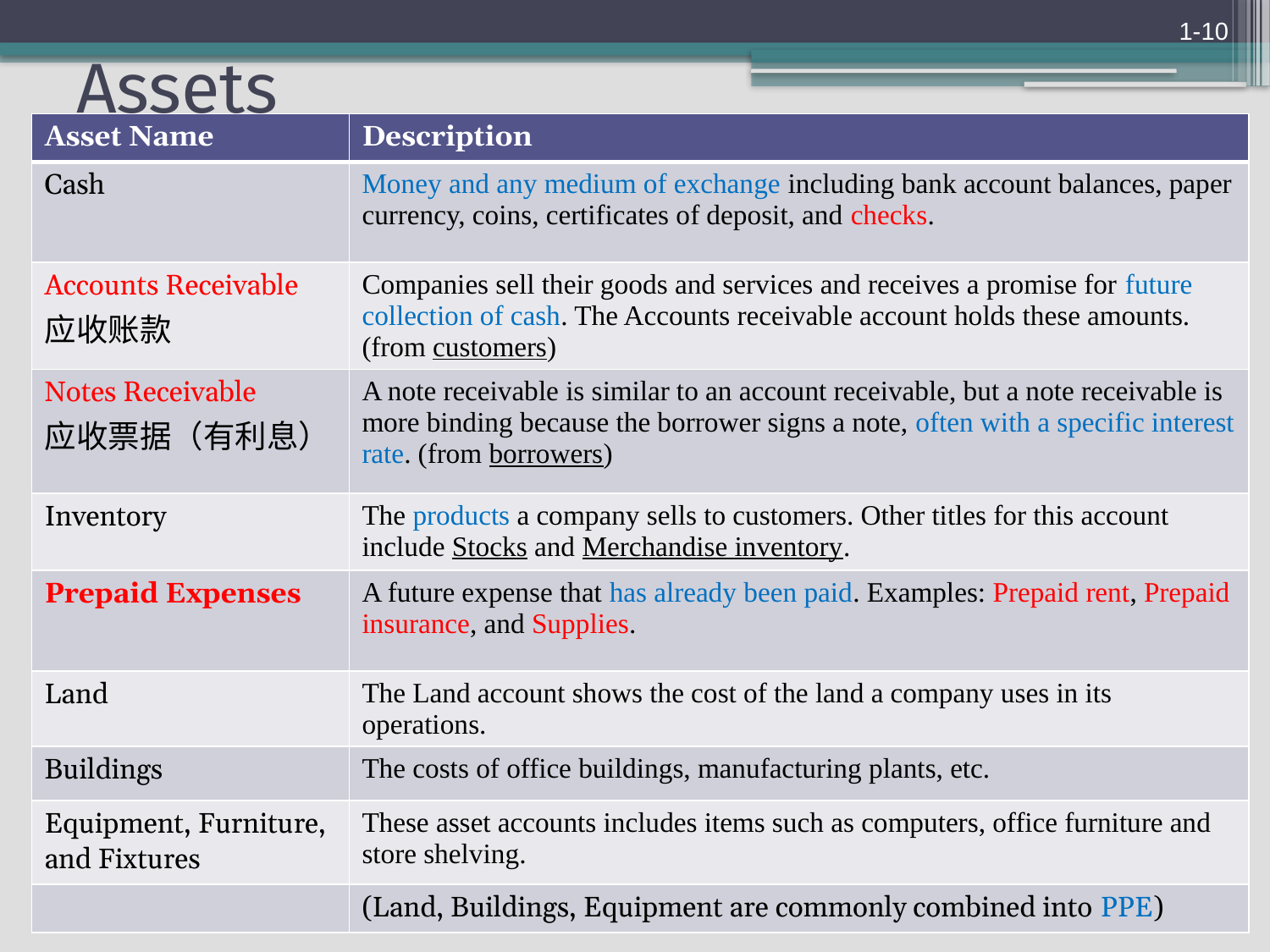

1-10
# Assets
| Asset Name | Description |
| --- | --- |
| Cash | Money and any medium of exchange including bank account balances, paper currency, coins, certificates of deposit, and checks. |
| Accounts Receivable 应收账款 | Companies sell their goods and services and receives a promise for future collection of cash. The Accounts receivable account holds these amounts. (from customers) |
| Notes Receivable 应收票据（有利息） | A note receivable is similar to an account receivable, but a note receivable is more binding because the borrower signs a note, often with a specific interest rate. (from borrowers) |
| Inventory | The products a company sells to customers. Other titles for this account include Stocks and Merchandise inventory. |
| Prepaid Expenses | A future expense that has already been paid. Examples: Prepaid rent, Prepaid insurance, and Supplies. |
| Land | The Land account shows the cost of the land a company uses in its operations. |
| Buildings | The costs of office buildings, manufacturing plants, etc. |
| Equipment, Furniture, and Fixtures | These asset accounts includes items such as computers, office furniture and store shelving. |
|  | (Land, Buildings, Equipment are commonly combined into PPE) |
©2010 Pearson Prentice Hall. All rights reserved.